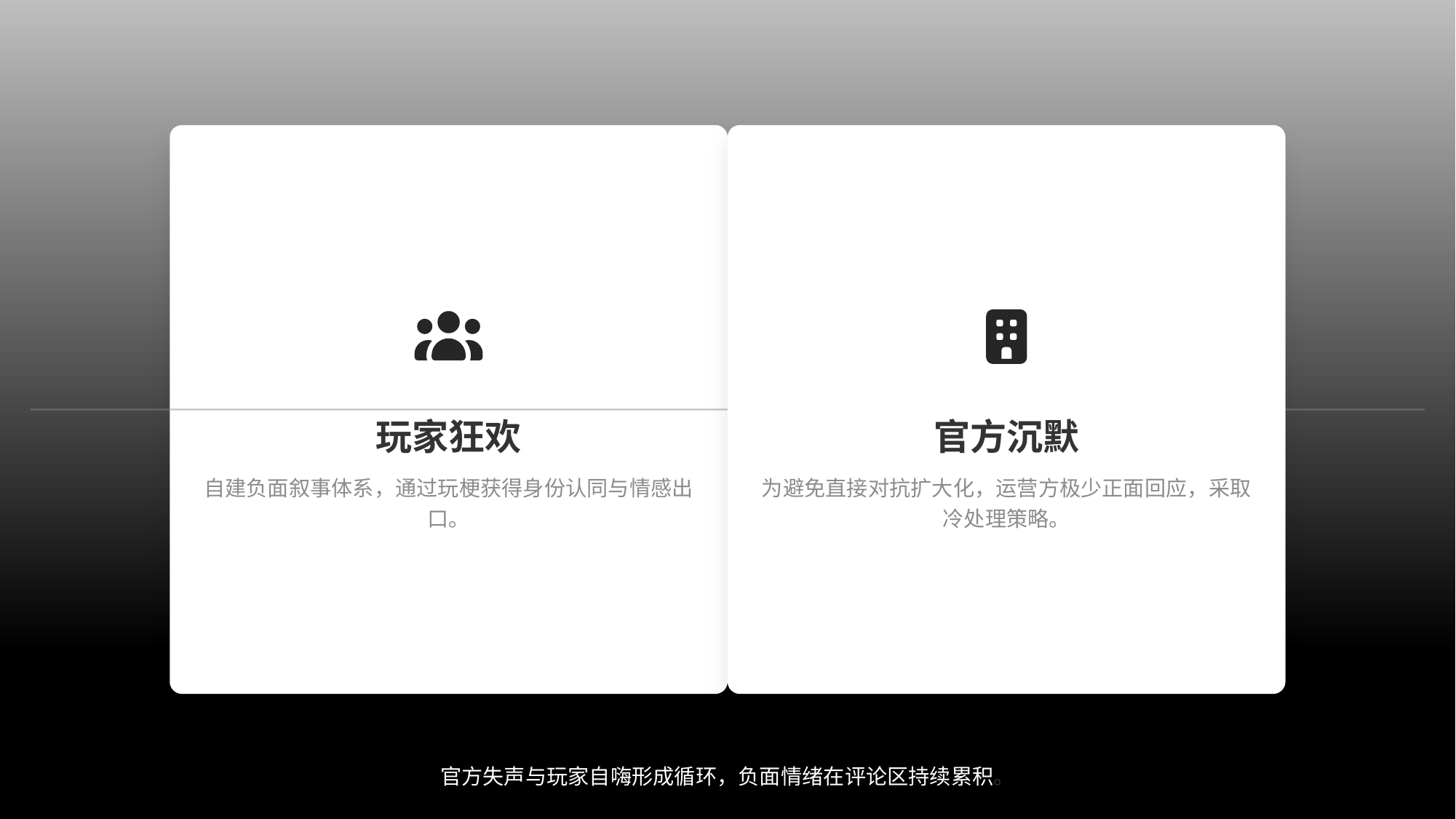

玩家狂欢
官方沉默
自建负面叙事体系，通过玩梗获得身份认同与情感出口。
为避免直接对抗扩大化，运营方极少正面回应，采取冷处理策略。
官方失声与玩家自嗨形成循环，负面情绪在评论区持续累积。